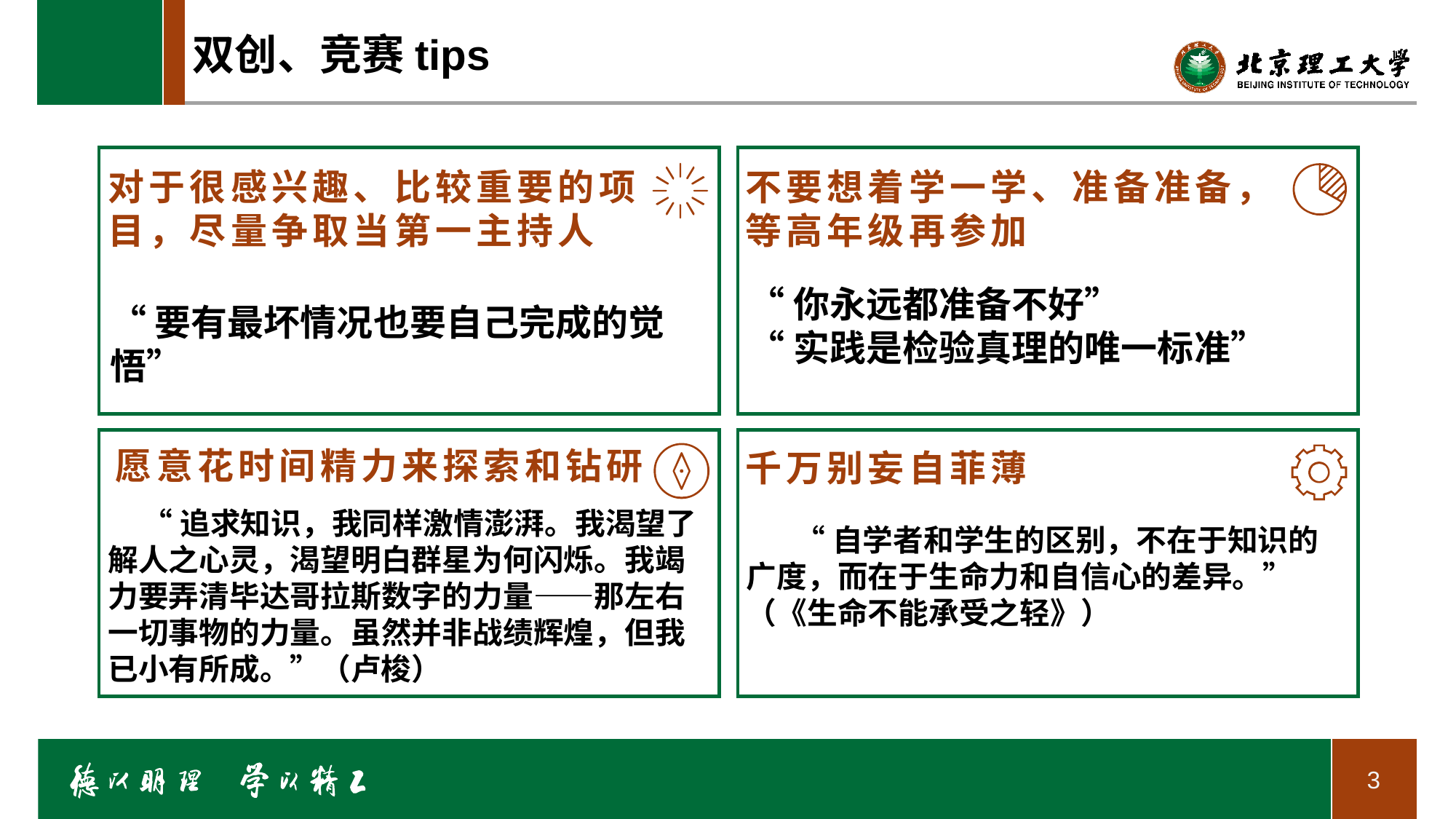

双创、竞赛tips

对于很感兴趣、比较重要的项目，尽量争取当第一主持人
不要想着学一学、准备准备，等高年级再参加

“你永远都准备不好”
“实践是检验真理的唯一标准”
“要有最坏情况也要自己完成的觉悟”

愿意花时间精力来探索和钻研
千万别妄自菲薄

     “追求知识，我同样激情澎湃。我渴望了解人之心灵，渴望明白群星为何闪烁。我竭力要弄清毕达哥拉斯数字的力量——那左右一切事物的力量。虽然并非战绩辉煌，但我已小有所成。”（卢梭）
       “自学者和学生的区别，不在于知识的广度，而在于生命力和自信心的差异。”
（《生命不能承受之轻》）